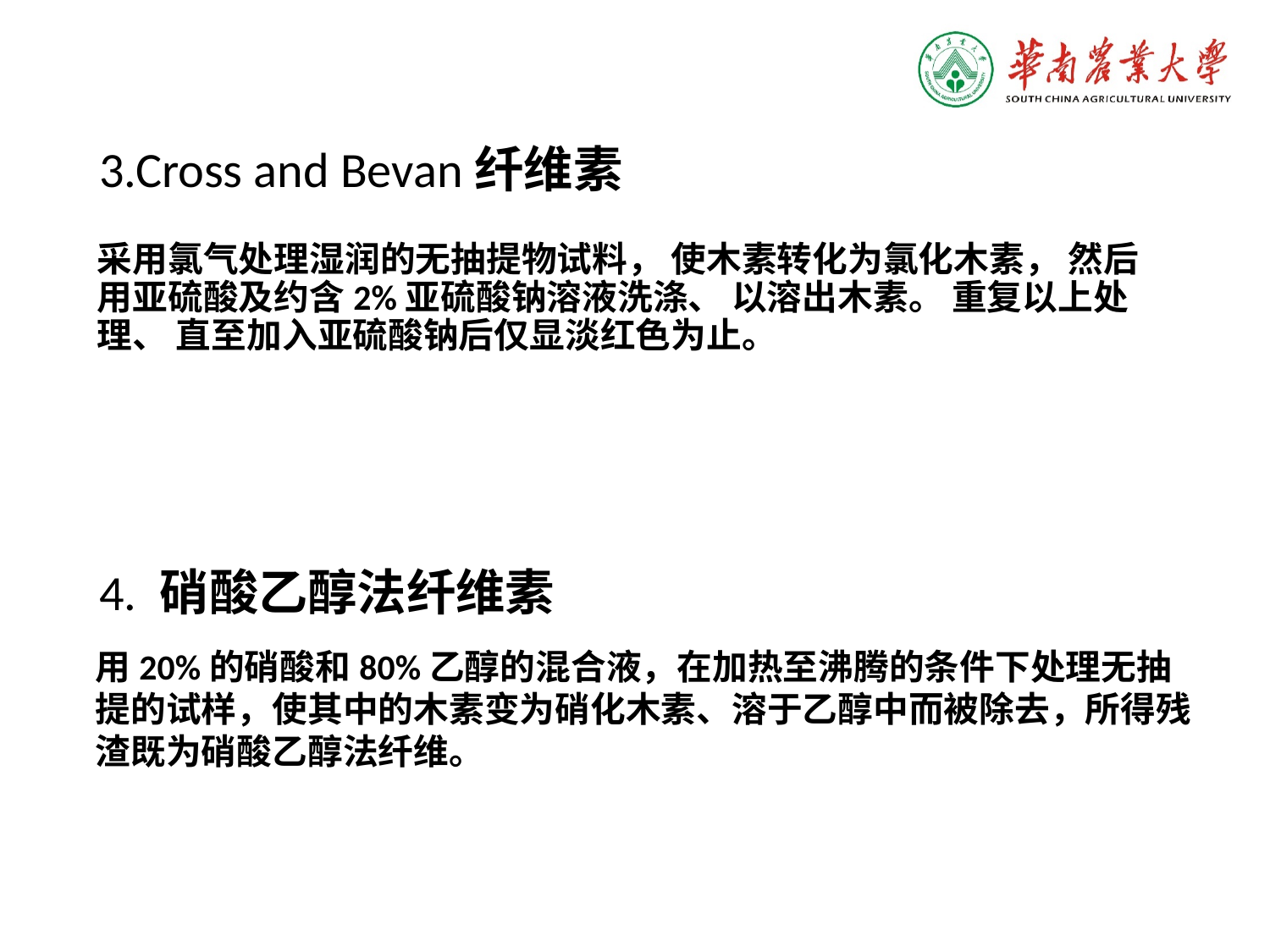

3.Cross and Bevan纤维素
采用氯气处理湿润的无抽提物试料， 使木素转化为氯化木素， 然后用亚硫酸及约含2%亚硫酸钠溶液洗涤、 以溶出木素。 重复以上处理、 直至加入亚硫酸钠后仅显淡红色为止。
4. 硝酸乙醇法纤维素
用20%的硝酸和80%乙醇的混合液，在加热至沸腾的条件下处理无抽提的试样，使其中的木素变为硝化木素、溶于乙醇中而被除去，所得残渣既为硝酸乙醇法纤维。